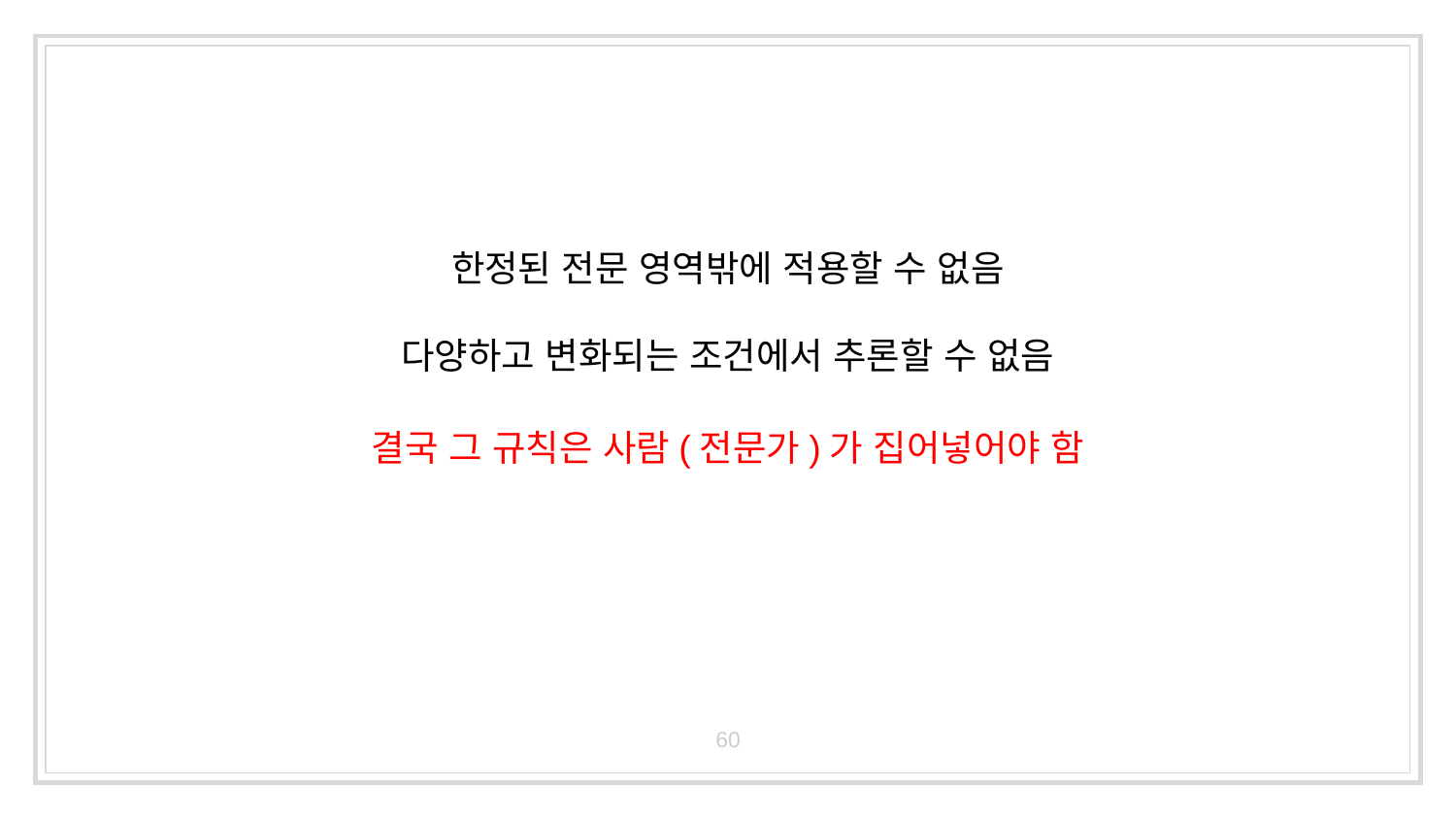

# 한정된 전문 영역밖에 적용할 수 없음 다양하고 변화되는 조건에서 추론할 수 없음
결국 그 규칙은 사람(전문가)가 집어넣어야 함
60